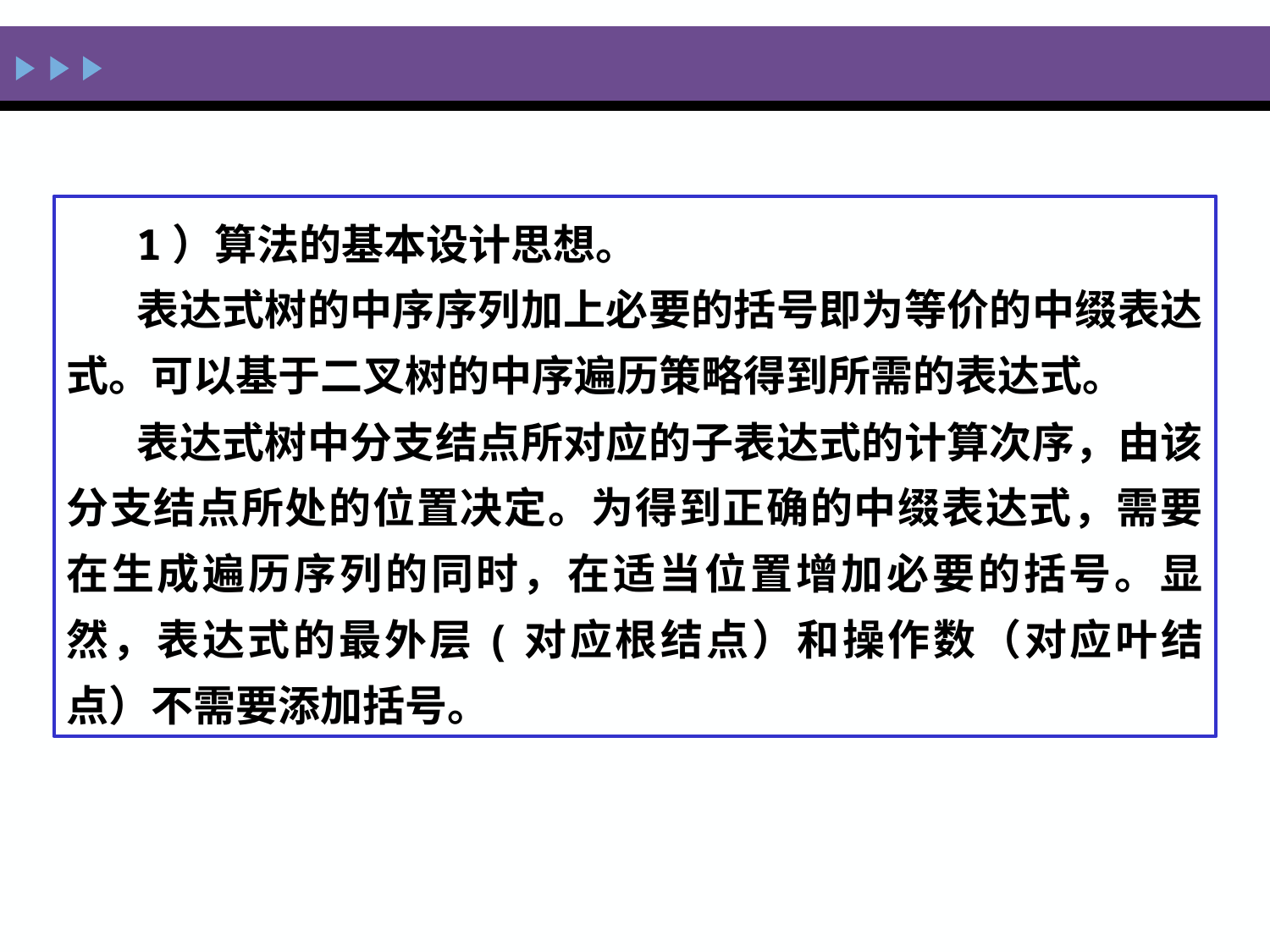

1）算法的基本设计思想。
表达式树的中序序列加上必要的括号即为等价的中缀表达式。可以基于二叉树的中序遍历策略得到所需的表达式。
表达式树中分支结点所对应的子表达式的计算次序，由该分支结点所处的位置决定。为得到正确的中缀表达式，需要在生成遍历序列的同时，在适当位置增加必要的括号。显然，表达式的最外层(对应根结点）和操作数（对应叶结点）不需要添加括号。